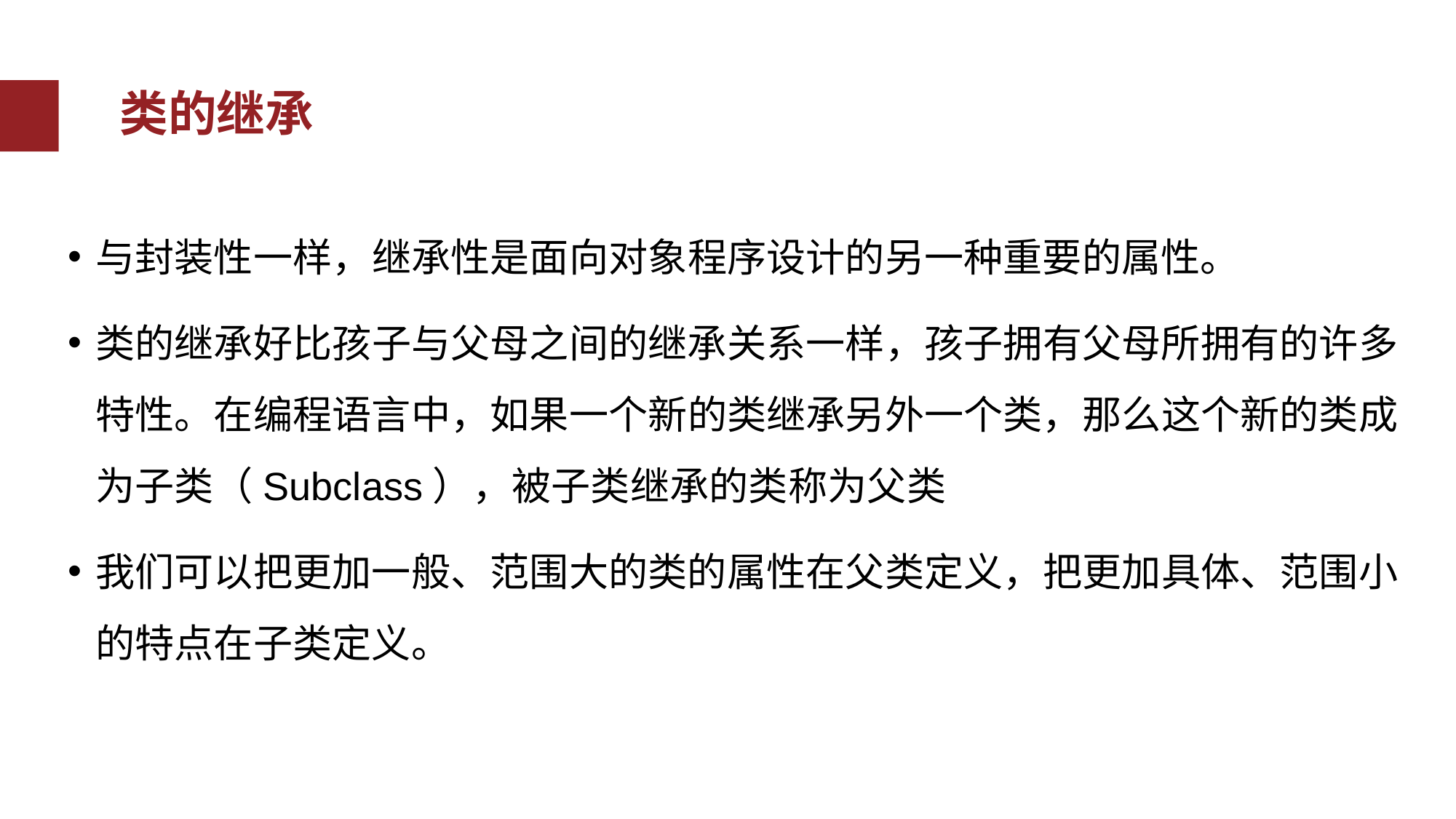

类的继承

与封装性一样，继承性是面向对象程序设计的另一种重要的属性。
类的继承好比孩子与父母之间的继承关系一样，孩子拥有父母所拥有的许多特性。在编程语言中，如果一个新的类继承另外一个类，那么这个新的类成为子类（Subclass），被子类继承的类称为父类
我们可以把更加一般、范围大的类的属性在父类定义，把更加具体、范围小的特点在子类定义。